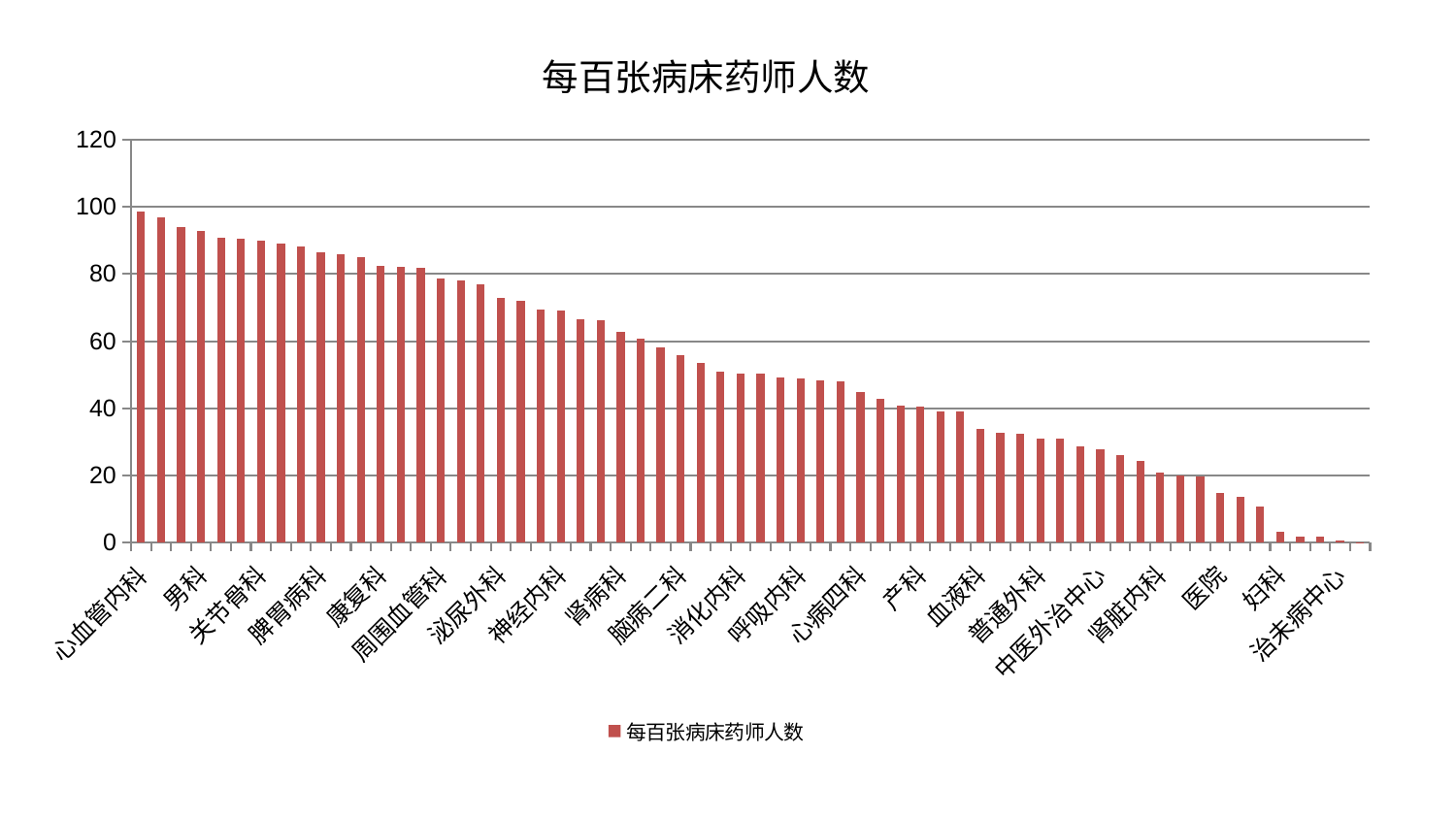

### Chart: 每百张病床药师人数

| Category | 每百张病床药师人数 |
|---|---|
| 心血管内科 | 98.54508076670203 |
| 东区肾病科 | 96.90215586875557 |
| 肿瘤内科 | 93.98370715114903 |
| 男科 | 92.80150981905405 |
| 妇二科 | 90.66881312465111 |
| 推拿科 | 90.61934312699688 |
| 关节骨科 | 89.9290295422849 |
| 胸外科 | 89.07772930760238 |
| 心病一科 | 88.26070807051913 |
| 脾胃病科 | 86.54772013448205 |
| 综合内科 | 85.98665879941356 |
| 显微骨科 | 85.07547170462007 |
| 康复科 | 82.34370326920254 |
| 中医经典科 | 82.1973333220304 |
| 乳腺甲状腺外科 | 81.72252387021722 |
| 周围血管科 | 78.70830892534934 |
| 口腔科 | 78.06571520580401 |
| 脑病一科 | 77.01039309738742 |
| 泌尿外科 | 72.99098517851978 |
| 创伤骨科 | 71.92873057994547 |
| 皮肤科 | 69.31921976114947 |
| 神经内科 | 69.2076670590072 |
| 重症医学科 | 66.50298512748236 |
| 神经外科 | 66.29839480324011 |
| 肾病科 | 62.77309942167584 |
| 小儿推拿科 | 60.835885556831926 |
| 耳鼻喉科 | 58.01733100661715 |
| 脑病二科 | 55.810629478068186 |
| 脊柱骨科 | 53.48222884956624 |
| 风湿病科 | 51.04490424529027 |
| 消化内科 | 50.47259283799468 |
| 身心医学科 | 50.40549142237856 |
| 心病二科 | 49.336136585852316 |
| 呼吸内科 | 48.945245322497485 |
| 东区重症医学科 | 48.20400588918097 |
| 内分泌科 | 48.03932946641816 |
| 心病四科 | 44.70964394808858 |
| 运动损伤骨科 | 42.76708860347984 |
| 肝胆外科 | 40.74162538960104 |
| 产科 | 40.50862878739776 |
| 儿科 | 39.15768294784407 |
| 眼科 | 39.01854629948771 |
| 血液科 | 33.77421943236436 |
| 针灸科 | 32.80691445175565 |
| 美容皮肤科 | 32.361954359710985 |
| 普通外科 | 31.010229097679385 |
| 骨科 | 30.846689660099713 |
| 小儿骨科 | 28.636877047639086 |
| 中医外治中心 | 27.70304172071065 |
| 心病三科 | 26.18301777540941 |
| 肛肠科 | 24.266922075767503 |
| 肾脏内科 | 20.990113649686148 |
| 微创骨科 | 19.901316379507826 |
| 妇科妇二科合并 | 19.63493844965678 |
| 医院 | 14.673801084775251 |
| 肝病科 | 13.654080210102727 |
| 西区重症医学科 | 10.868253677311657 |
| 妇科 | 3.1317536685555813 |
| 脾胃科消化科合并 | 1.7893457932435686 |
| 老年医学科 | 1.6788095658490931 |
| 治未病中心 | 0.6540984688562457 |
| 脑病三科 | 0.096773154691987 |
185